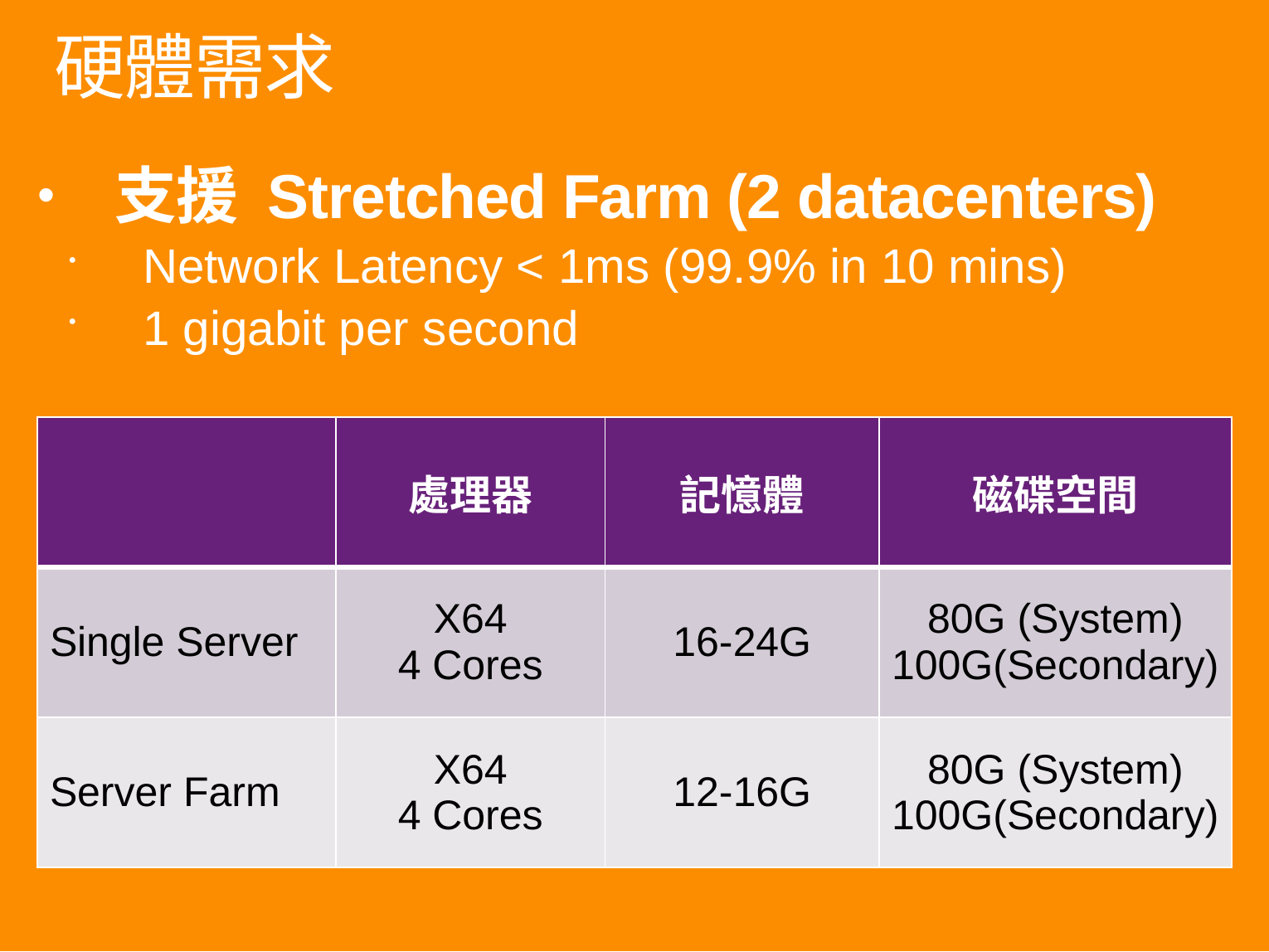

# 硬體需求
支援 Stretched Farm (2 datacenters)
Network Latency < 1ms (99.9% in 10 mins)
1 gigabit per second
|  | 處理器 | 記憶體 | 磁碟空間 |
| --- | --- | --- | --- |
| Single Server | X64 4 Cores | 16-24G | 80G (System) 100G(Secondary) |
| Server Farm | X64 4 Cores | 12-16G | 80G (System) 100G(Secondary) |